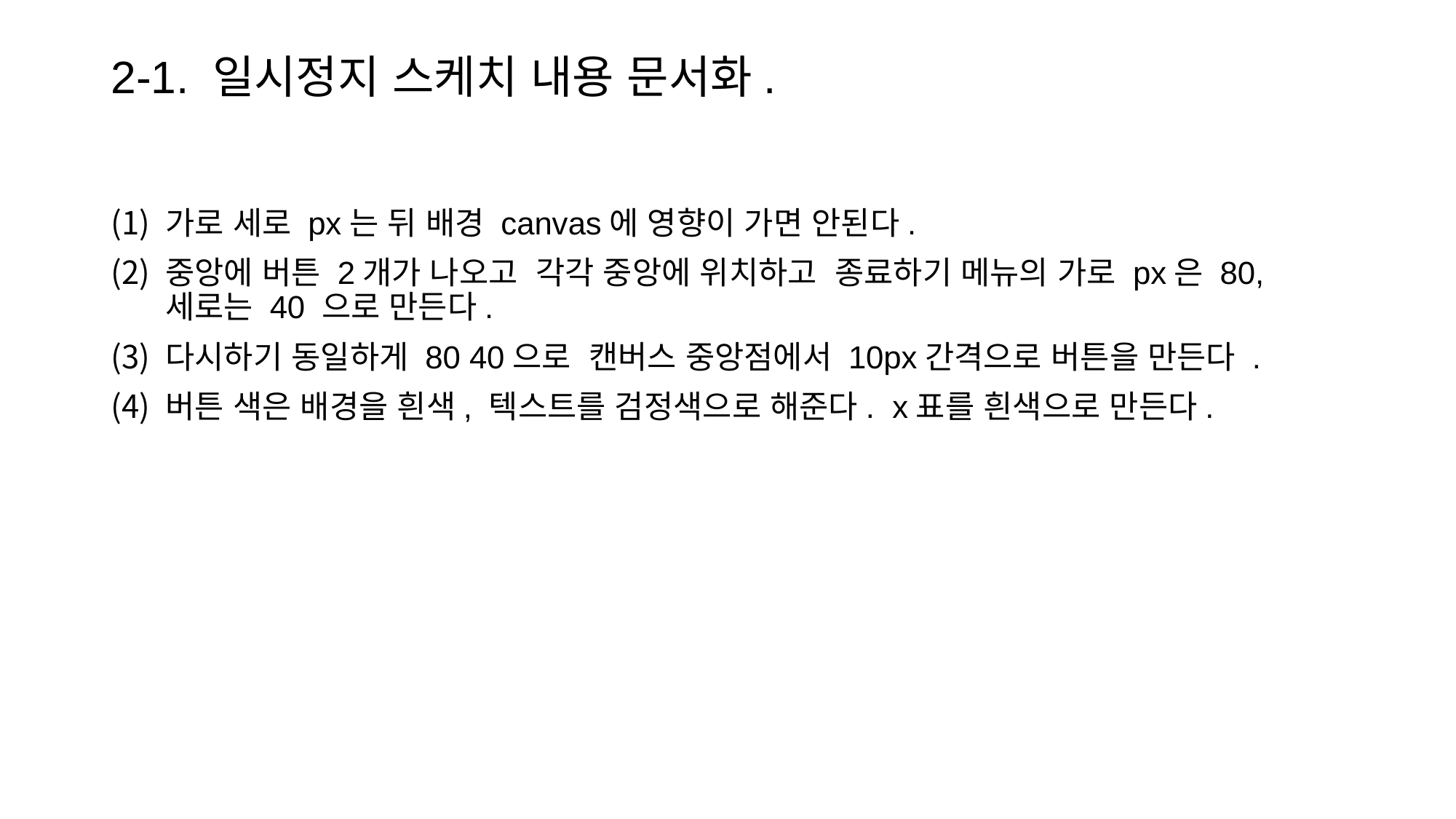

# 2-1. 일시정지 스케치 내용 문서화.
가로 세로 px는 뒤 배경 canvas에 영향이 가면 안된다.
중앙에 버튼 2개가 나오고  각각 중앙에 위치하고  종료하기 메뉴의 가로 px은 80, 세로는 40 으로 만든다.
다시하기 동일하게 80 40으로  캔버스 중앙점에서 10px간격으로 버튼을 만든다 .
버튼 색은 배경을 흰색, 텍스트를 검정색으로 해준다.  x표를 흰색으로 만든다.